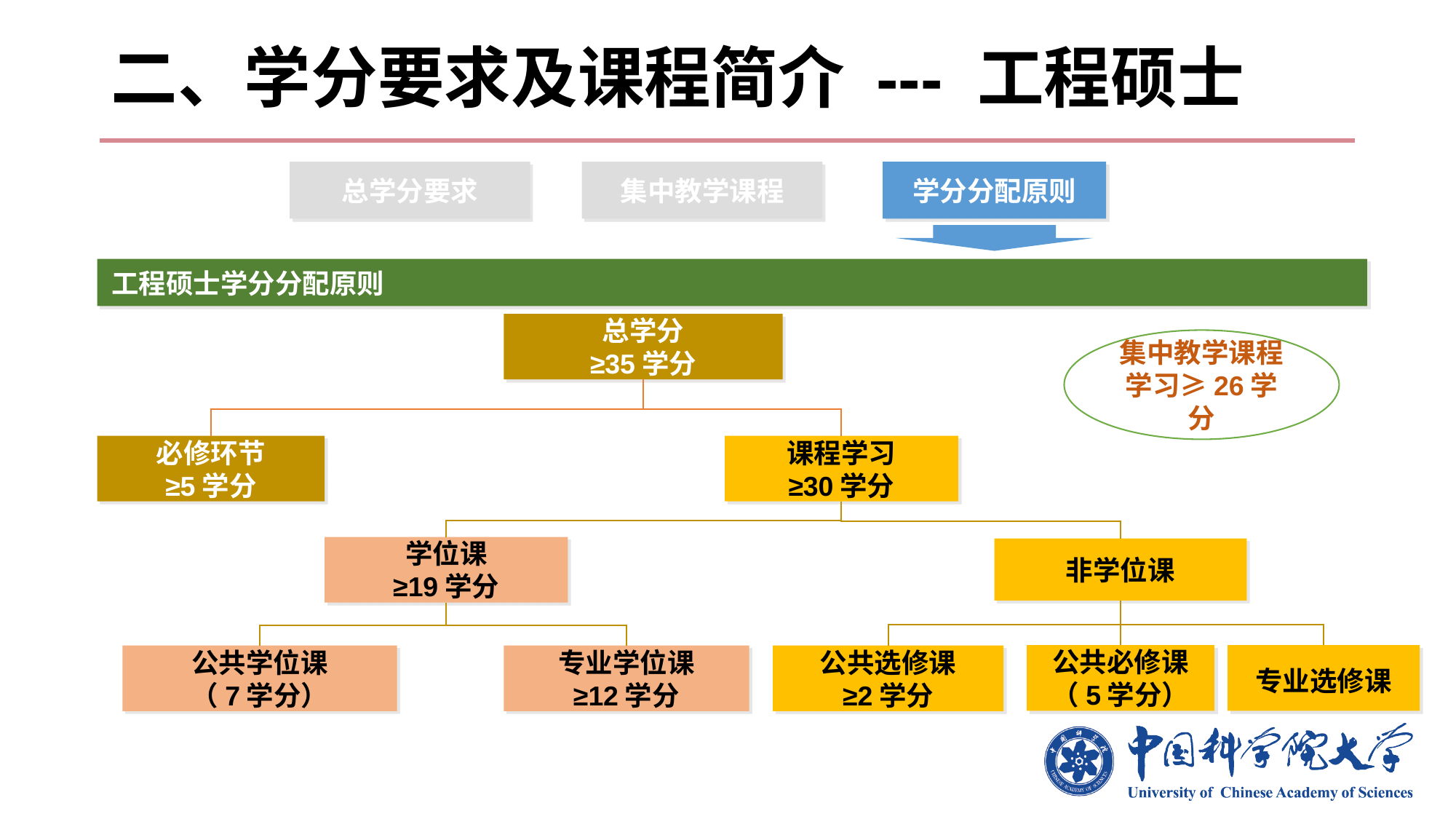

# 二、学分要求及课程简介 --- 工程硕士

总学分要求
集中教学课程
学分分配原则

工程硕士学分分配原则
总学分
≥35学分
集中教学课程学习≥26学分
必修环节
≥5学分
课程学习
≥30学分
学位课
≥19学分

非学位课

公共必修课
（5学分）
专业选修课
公共学位课
（7学分）
专业学位课
≥12学分
公共选修课
≥2学分